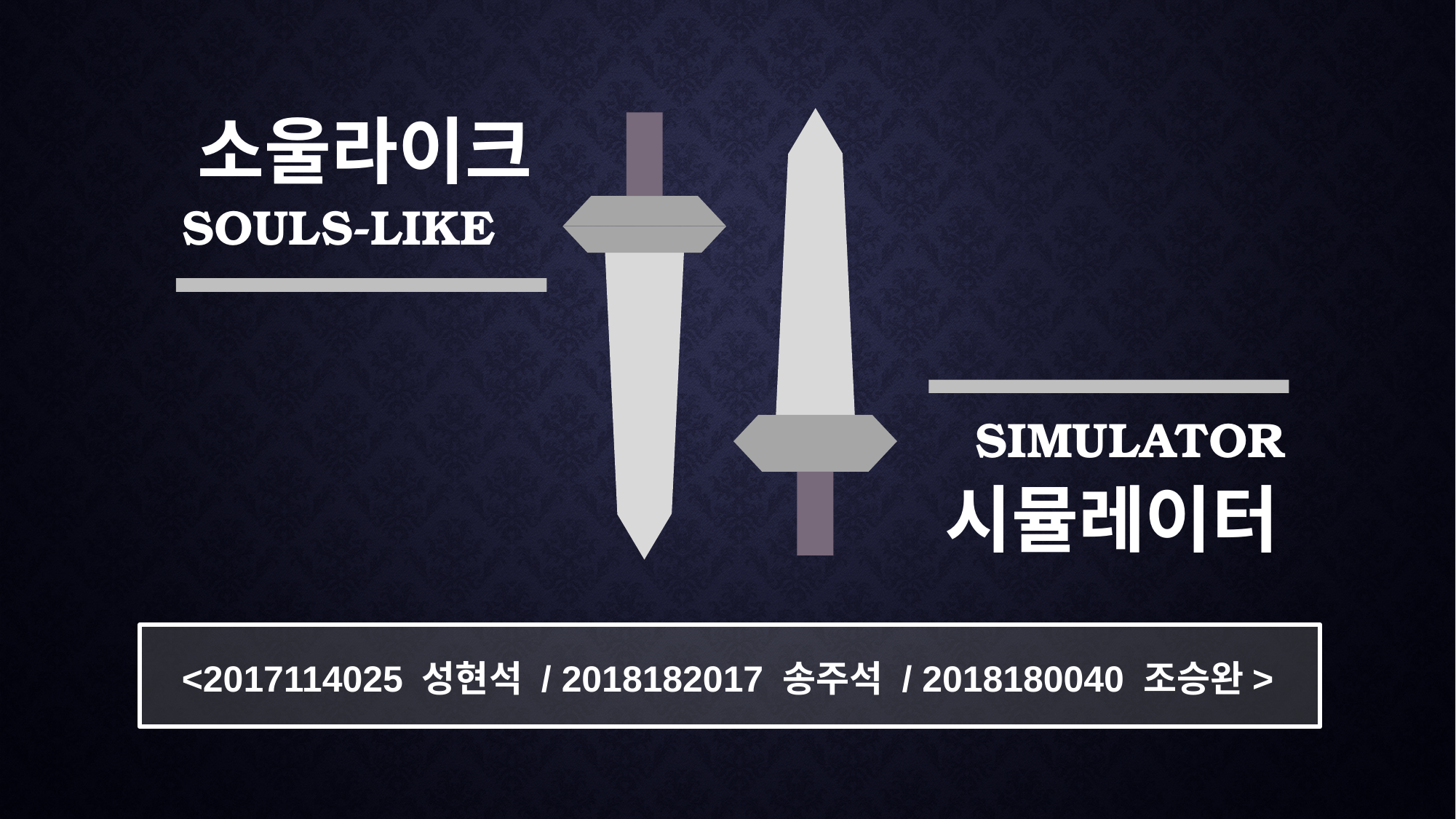

소울라이크
Souls-Like

simulator
시뮬레이터
<2017114025 성현석 / 2018182017 송주석 / 2018180040 조승완>